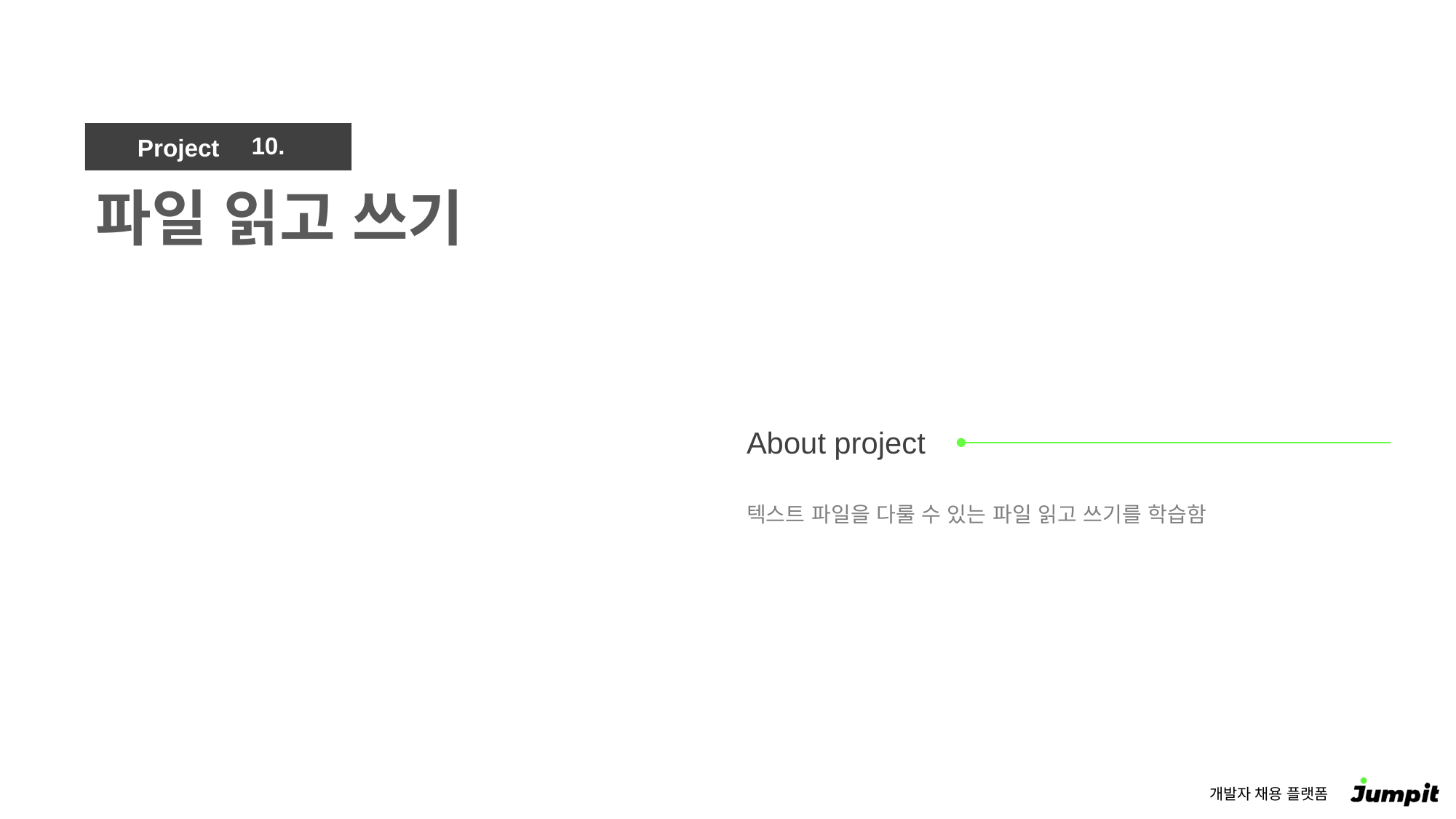

10.
파일 읽고 쓰기
텍스트 파일을 다룰 수 있는 파일 읽고 쓰기를 학습함